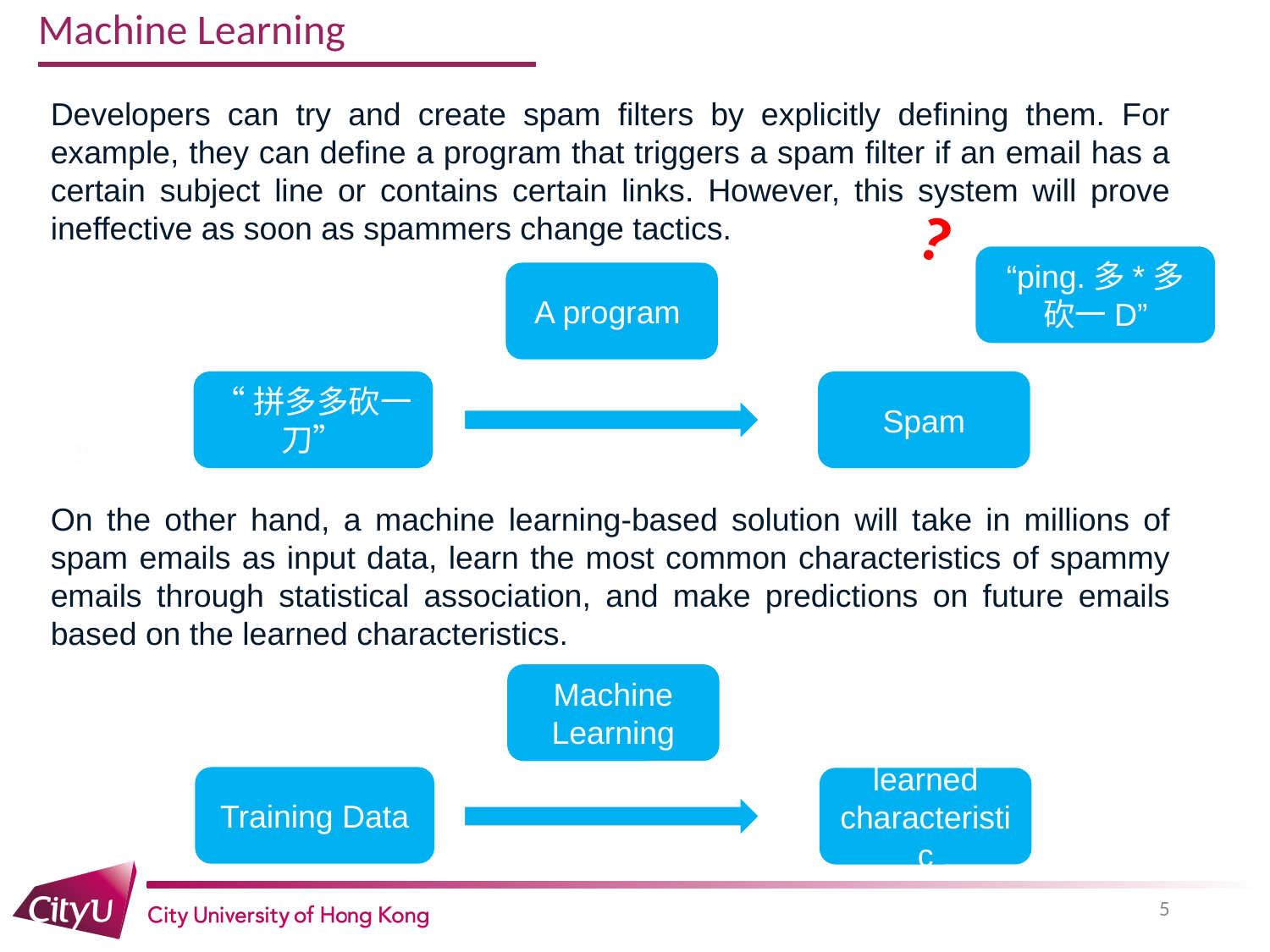

# Machine Learning
Developers can try and create spam filters by explicitly defining them. For example, they can define a program that triggers a spam filter if an email has a certain subject line or contains certain links. However, this system will prove ineffective as soon as spammers change tactics.
？
“ping.多*多砍一D”
A program
“拼多多砍一刀”
Spam

On the other hand, a machine learning-based solution will take in millions of spam emails as input data, learn the most common characteristics of spammy emails through statistical association, and make predictions on future emails based on the learned characteristics.
Machine Learning
Training Data
learned characteristic

5